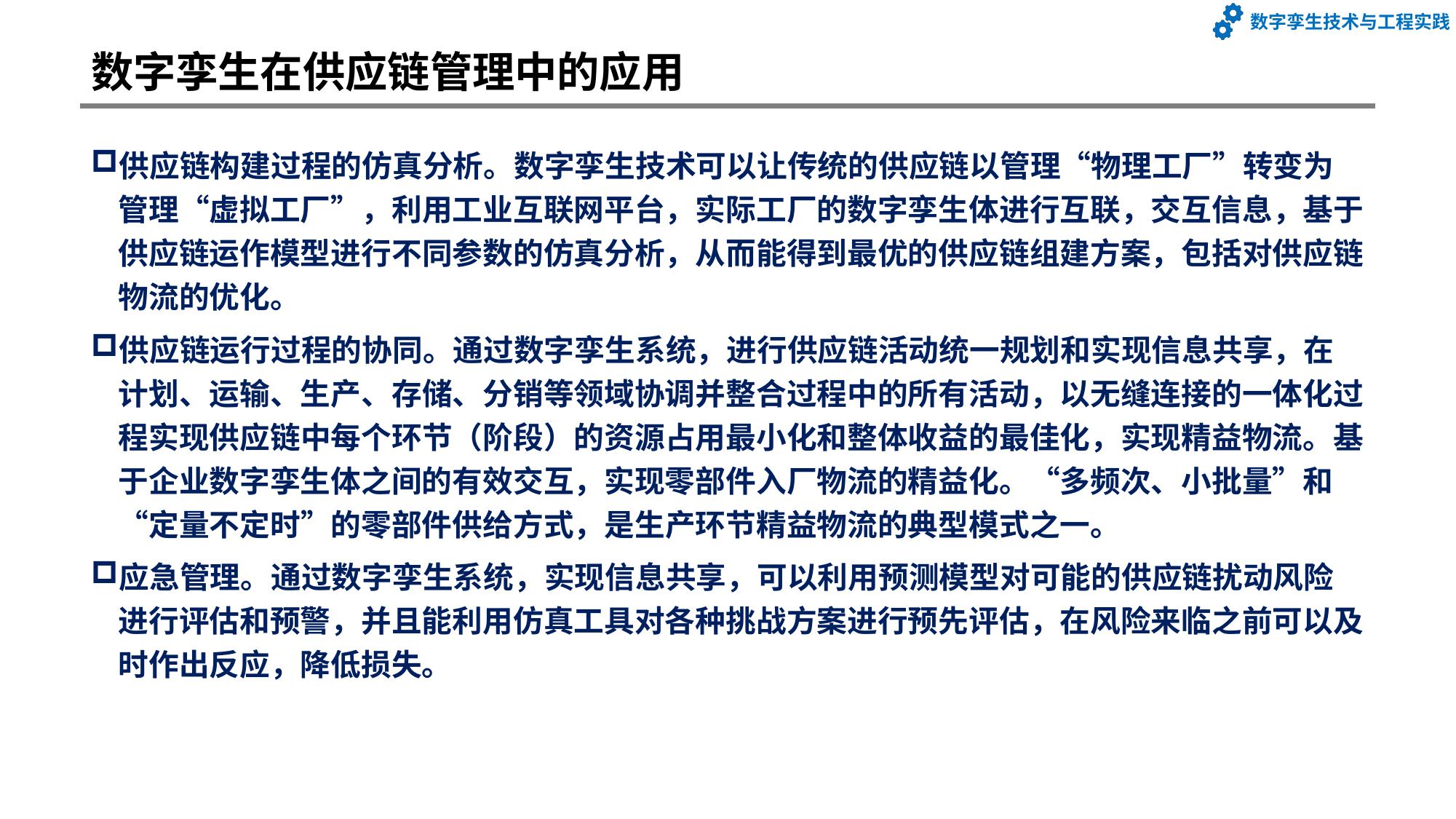

# 数字孪生在供应链管理中的应用
供应链构建过程的仿真分析。数字孪生技术可以让传统的供应链以管理“物理工厂”转变为管理“虚拟工厂”，利用工业互联网平台，实际工厂的数字孪生体进行互联，交互信息，基于供应链运作模型进行不同参数的仿真分析，从而能得到最优的供应链组建方案，包括对供应链物流的优化。
供应链运行过程的协同。通过数字孪生系统，进行供应链活动统一规划和实现信息共享，在计划、运输、生产、存储、分销等领域协调并整合过程中的所有活动，以无缝连接的一体化过程实现供应链中每个环节（阶段）的资源占用最小化和整体收益的最佳化，实现精益物流。基于企业数字孪生体之间的有效交互，实现零部件入厂物流的精益化。“多频次、小批量”和“定量不定时”的零部件供给方式，是生产环节精益物流的典型模式之一。
应急管理。通过数字孪生系统，实现信息共享，可以利用预测模型对可能的供应链扰动风险进行评估和预警，并且能利用仿真工具对各种挑战方案进行预先评估，在风险来临之前可以及时作出反应，降低损失。